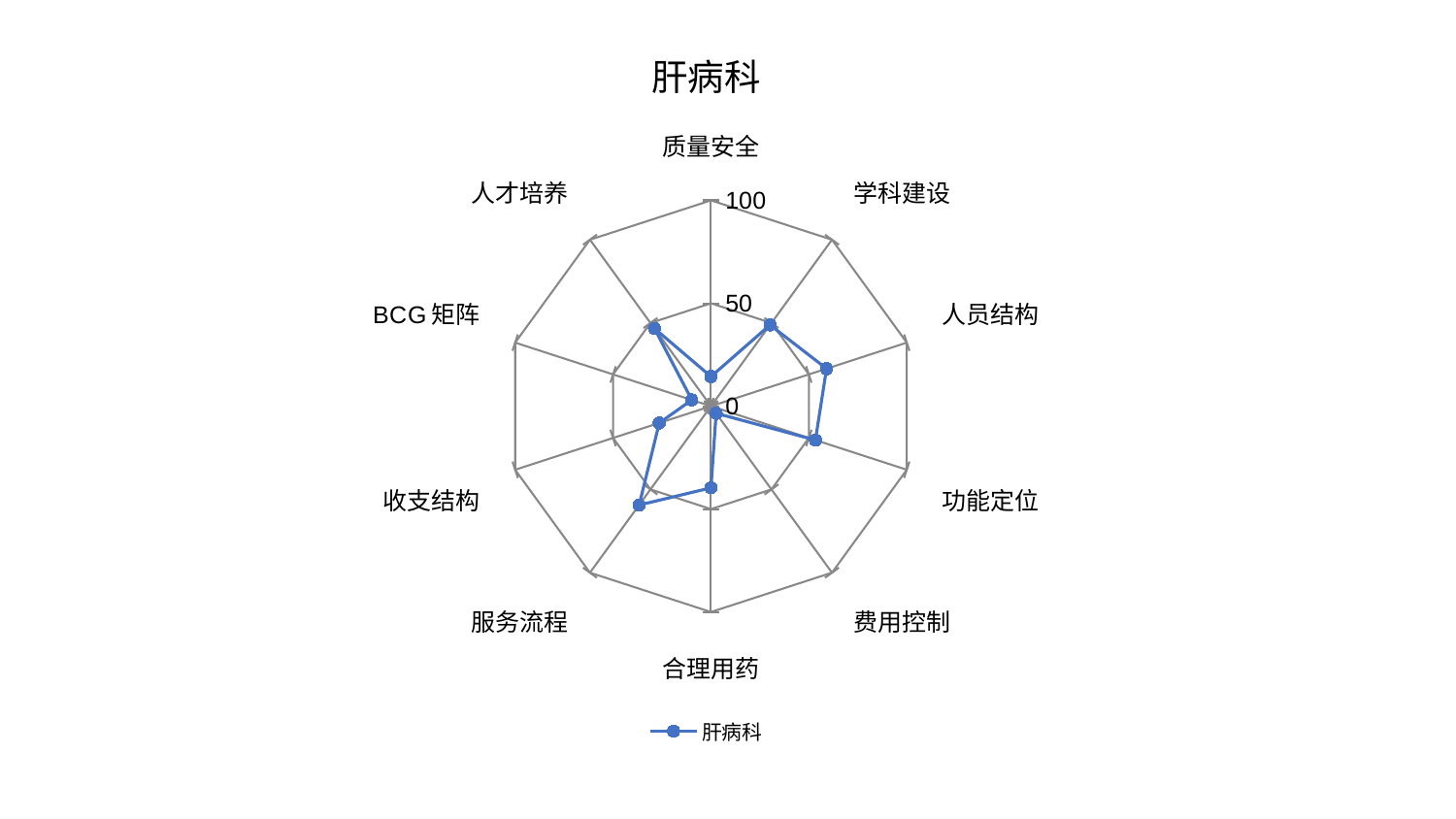

### Chart: 肝病科

| Category | 肝病科 |
|---|---|
| 质量安全 | 14.415305198382121 |
| 学科建设 | 48.828776072122835 |
| 人员结构 | 59.0404431525906 |
| 功能定位 | 53.35058107836222 |
| 费用控制 | 4.270387479217117 |
| 合理用药 | 39.67358460089375 |
| 服务流程 | 59.37186933530194 |
| 收支结构 | 26.42874856311693 |
| BCG矩阵 | 9.801168034245324 |
| 人才培养 | 46.71505409642813 |
133